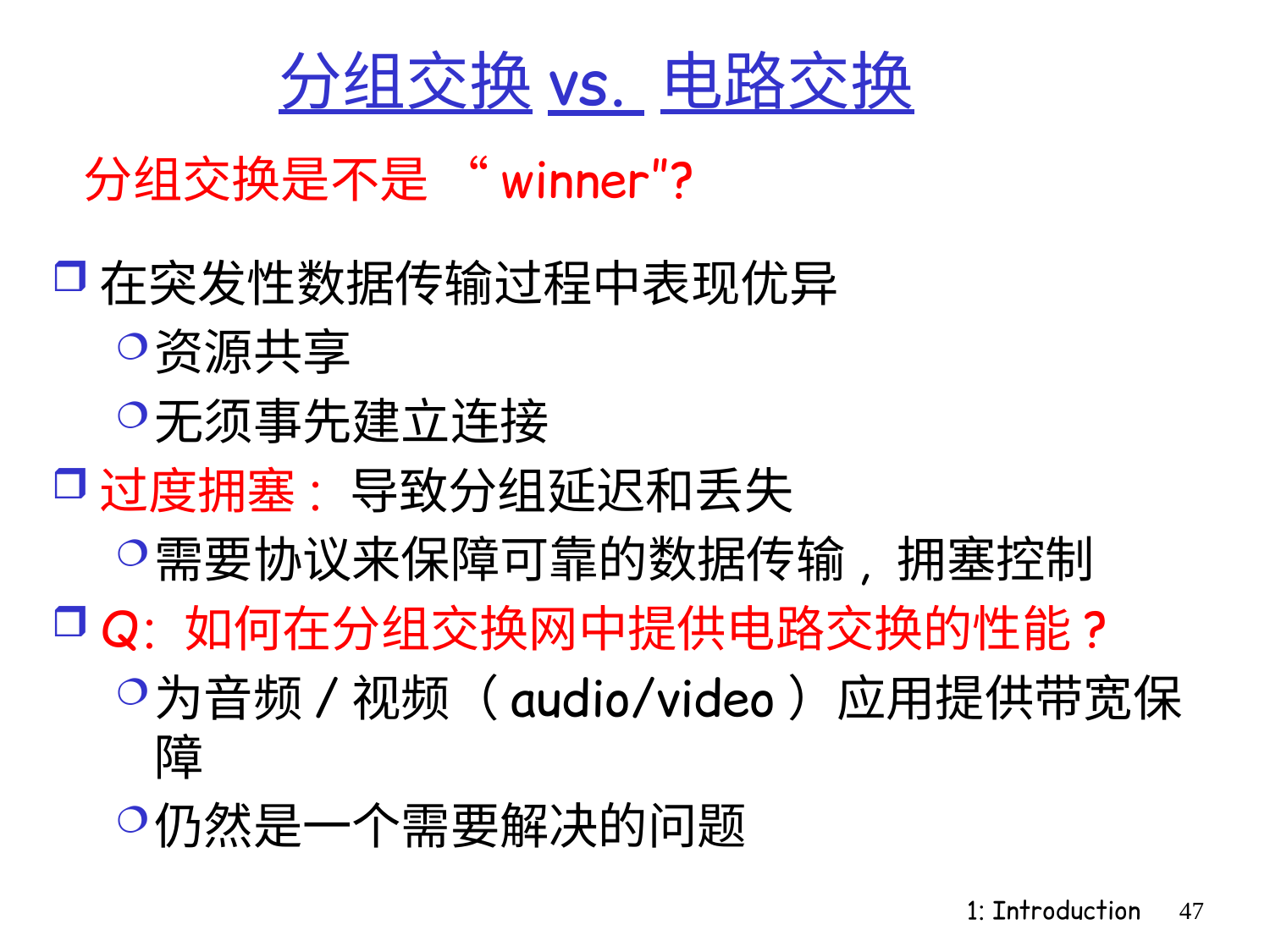

# 分组交换vs. 电路交换
分组交换是不是 “winner”?
在突发性数据传输过程中表现优异
资源共享
无须事先建立连接
过度拥塞: 导致分组延迟和丢失
需要协议来保障可靠的数据传输, 拥塞控制
Q: 如何在分组交换网中提供电路交换的性能?
为音频/视频（audio/video）应用提供带宽保障
仍然是一个需要解决的问题
1: Introduction
47